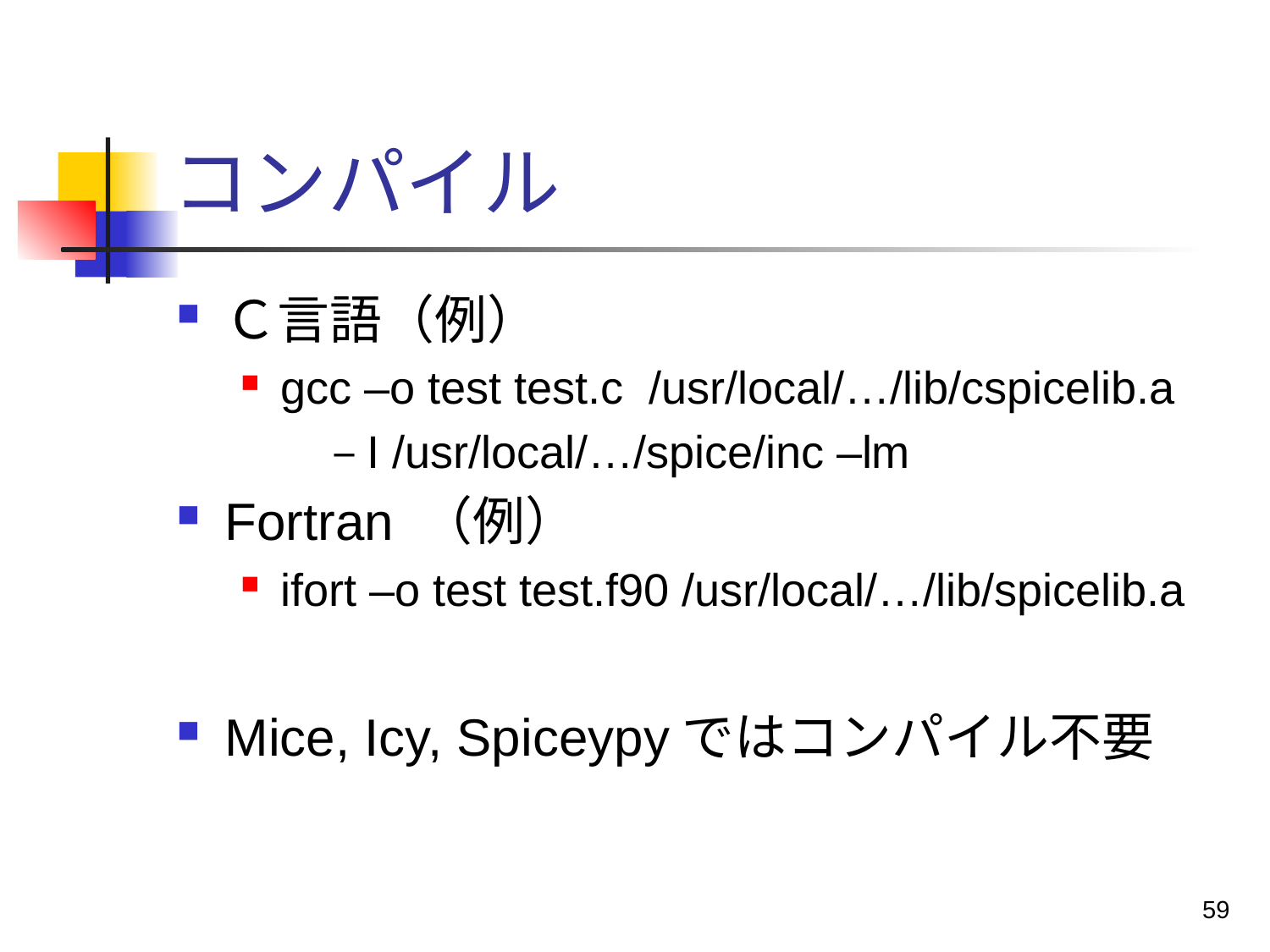

# コンパイル
Ｃ言語（例）
gcc –o test test.c  /usr/local/…/lib/cspicelib.a
　　–I /usr/local/…/spice/inc –lm
Fortran （例）
ifort –o test test.f90 /usr/local/…/lib/spicelib.a

Mice, Icy, Spiceypyではコンパイル不要

59